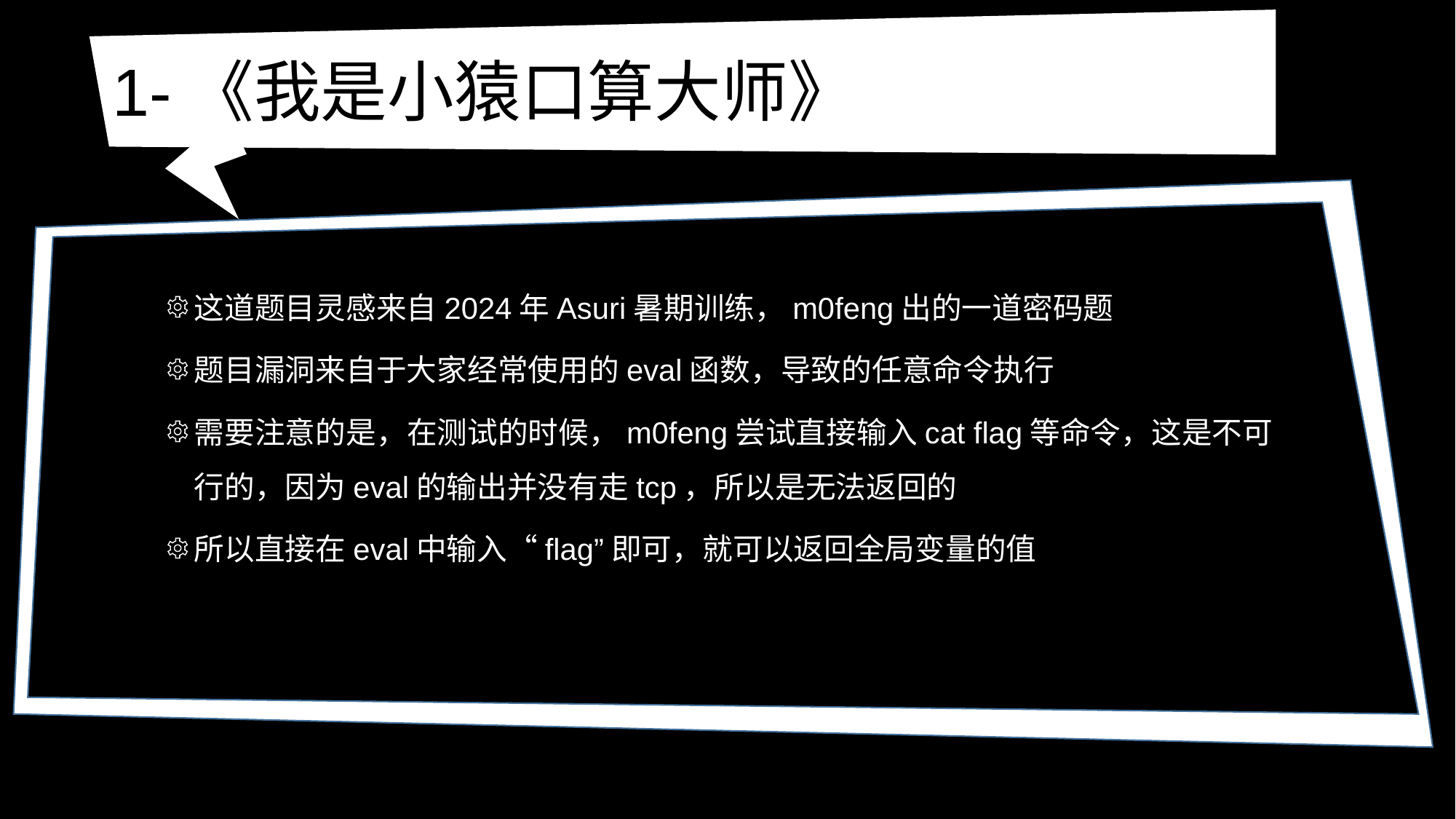

# 1-《我是小猿口算大师》
这道题目灵感来自2024年Asuri暑期训练，m0feng出的一道密码题
题目漏洞来自于大家经常使用的eval函数，导致的任意命令执行
需要注意的是，在测试的时候，m0feng尝试直接输入cat flag等命令，这是不可行的，因为eval的输出并没有走tcp，所以是无法返回的
所以直接在eval中输入“flag”即可，就可以返回全局变量的值